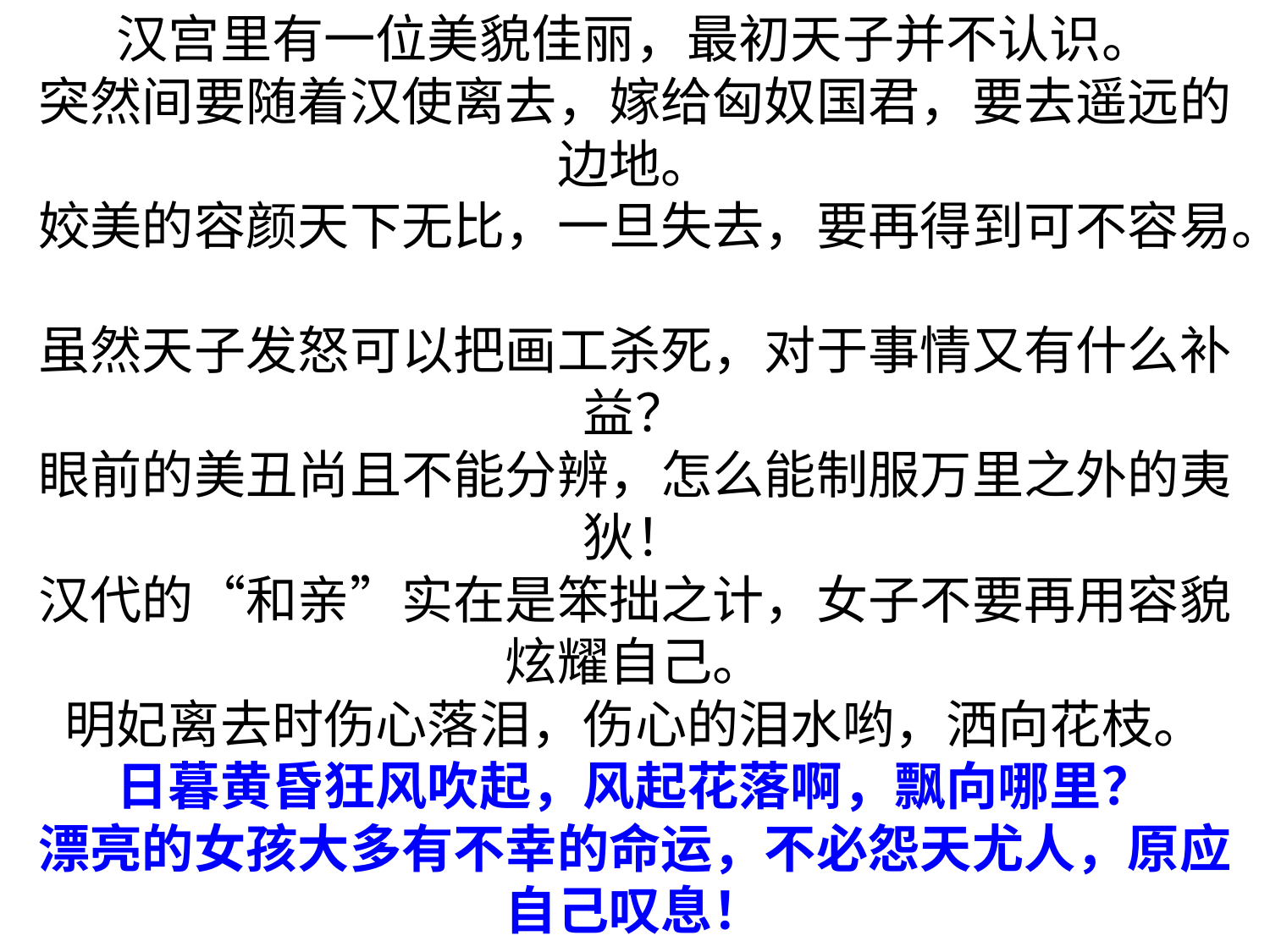

汉宫里有一位美貌佳丽，最初天子并不认识。
突然间要随着汉使离去，嫁给匈奴国君，要去遥远的边地。
姣美的容颜天下无比，一旦失去，要再得到可不容易。
虽然天子发怒可以把画工杀死，对于事情又有什么补益？
眼前的美丑尚且不能分辨，怎么能制服万里之外的夷狄！
汉代的“和亲”实在是笨拙之计，女子不要再用容貌炫耀自己。
明妃离去时伤心落泪，伤心的泪水哟，洒向花枝。
日暮黄昏狂风吹起，风起花落啊，飘向哪里？
漂亮的女孩大多有不幸的命运，不必怨天尤人，原应自己叹息！